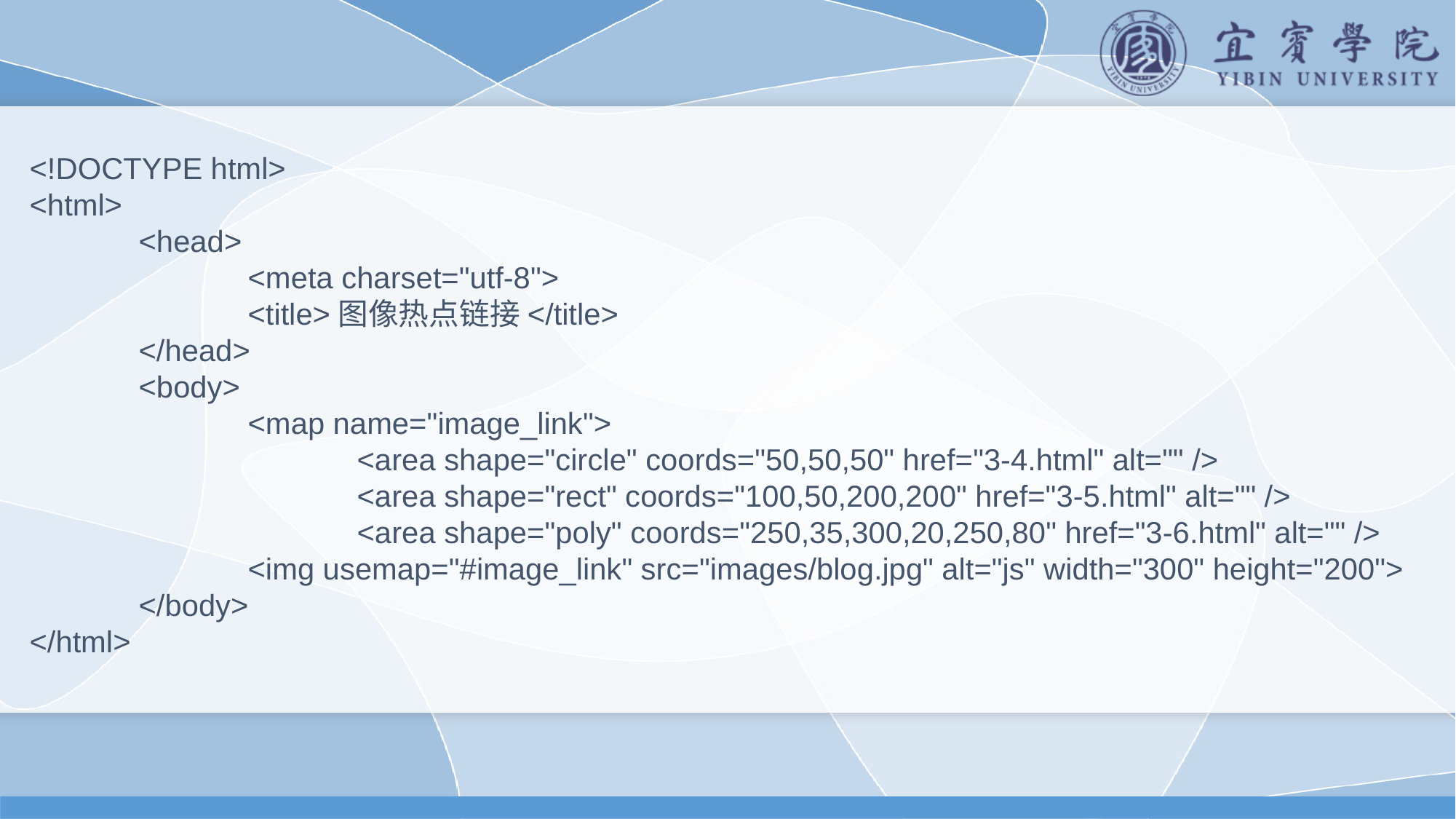

<!DOCTYPE html>
<html>
	<head>
		<meta charset="utf-8">
		<title>图像热点链接</title>
	</head>
	<body>
		<map name="image_link">
			<area shape="circle" coords="50,50,50" href="3-4.html" alt="" />
			<area shape="rect" coords="100,50,200,200" href="3-5.html" alt="" />
			<area shape="poly" coords="250,35,300,20,250,80" href="3-6.html" alt="" />
		<img usemap="#image_link" src="images/blog.jpg" alt="js" width="300" height="200">
	</body>
</html>